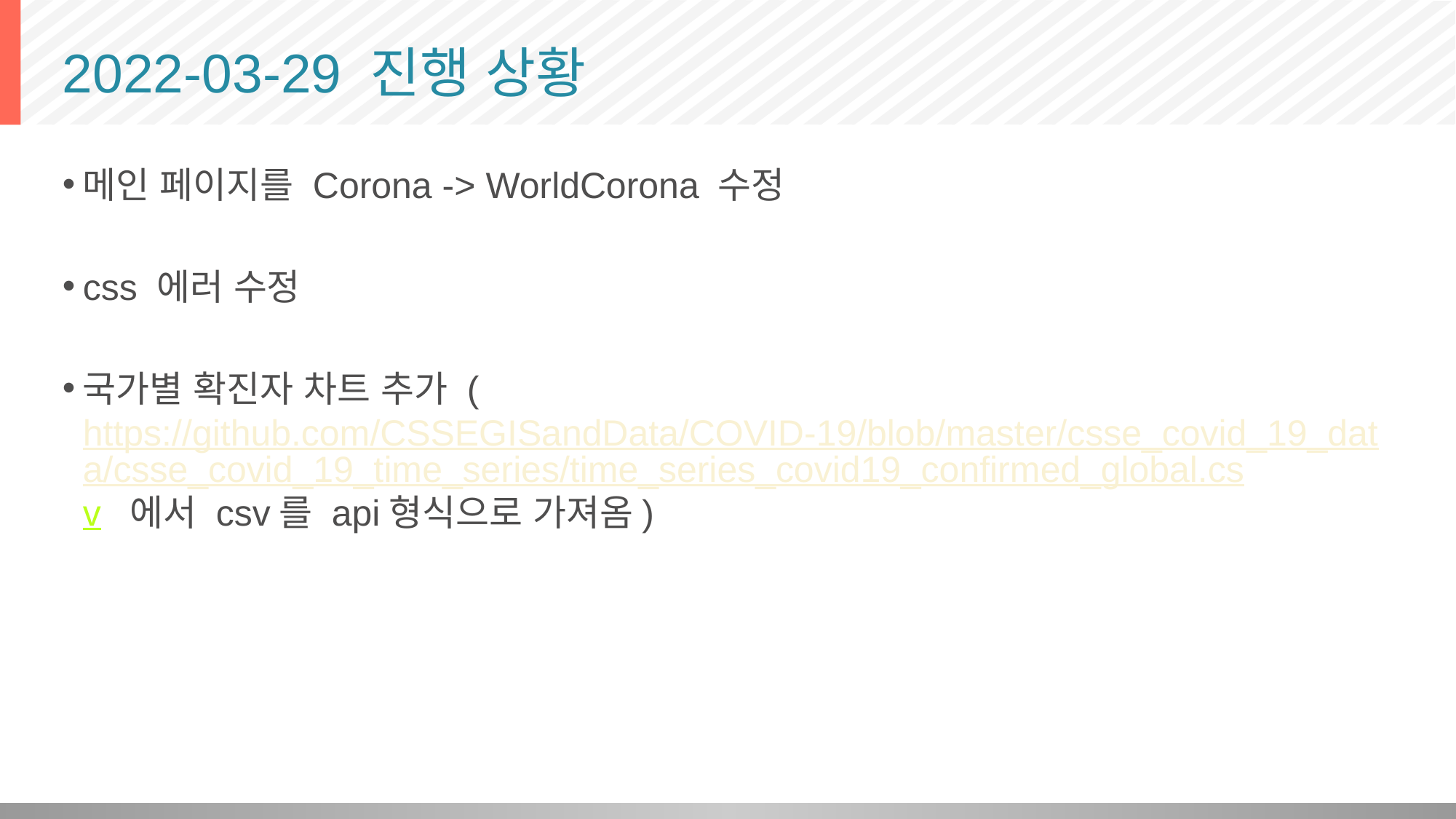

# 2022-03-29 진행 상황
메인 페이지를 Corona -> WorldCorona 수정

css 에러 수정

국가별 확진자 차트 추가 (https://github.com/CSSEGISandData/COVID-19/blob/master/csse_covid_19_data/csse_covid_19_time_series/time_series_covid19_confirmed_global.csv  에서 csv를 api형식으로 가져옴)